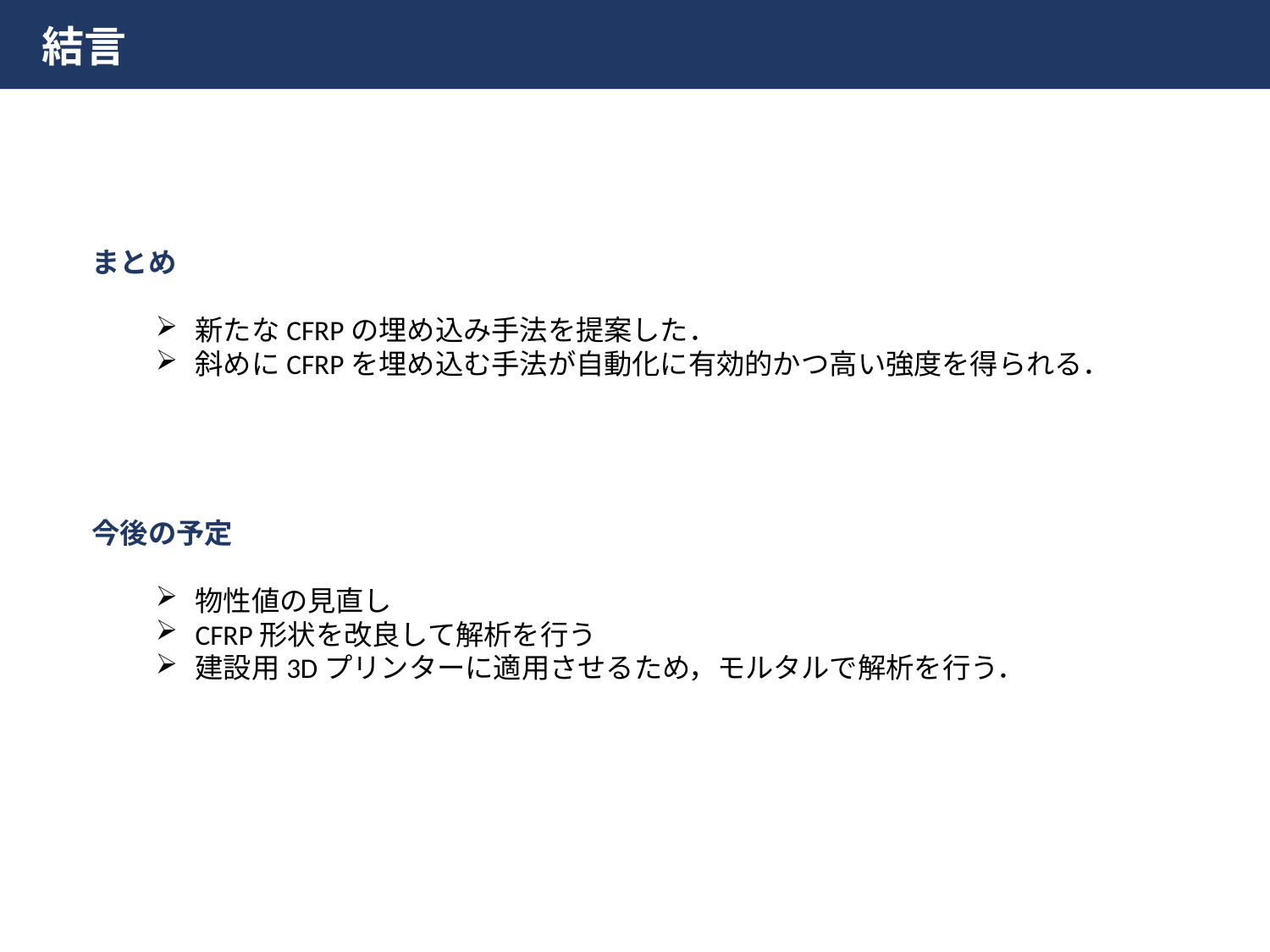

結言
まとめ

新たなCFRPの埋め込み手法を提案した．
斜めにCFRPを埋め込む手法が自動化に有効的かつ高い強度を得られる．

今後の予定

物性値の見直し
CFRP形状を改良して解析を行う
建設用3Dプリンターに適用させるため，モルタルで解析を行う．